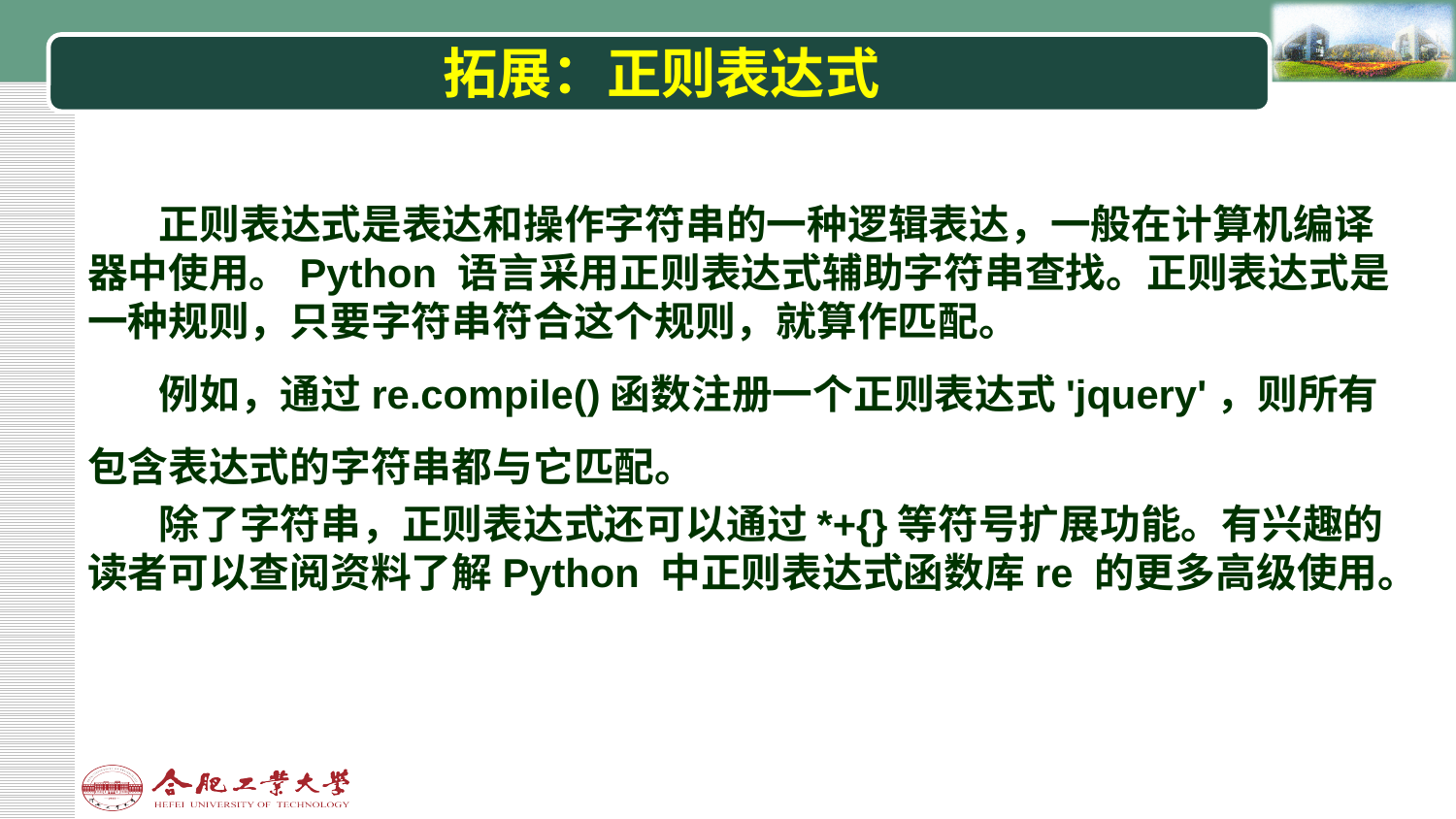

# 拓展：正则表达式
正则表达式是表达和操作字符串的一种逻辑表达，一般在计算机编译器中使用。Python 语言采用正则表达式辅助字符串查找。正则表达式是一种规则，只要字符串符合这个规则，就算作匹配。
例如，通过re.compile()函数注册一个正则表达式'jquery'，则所有包含表达式的字符串都与它匹配。
除了字符串，正则表达式还可以通过*+{}等符号扩展功能。有兴趣的读者可以查阅资料了解Python 中正则表达式函数库re 的更多高级使用。